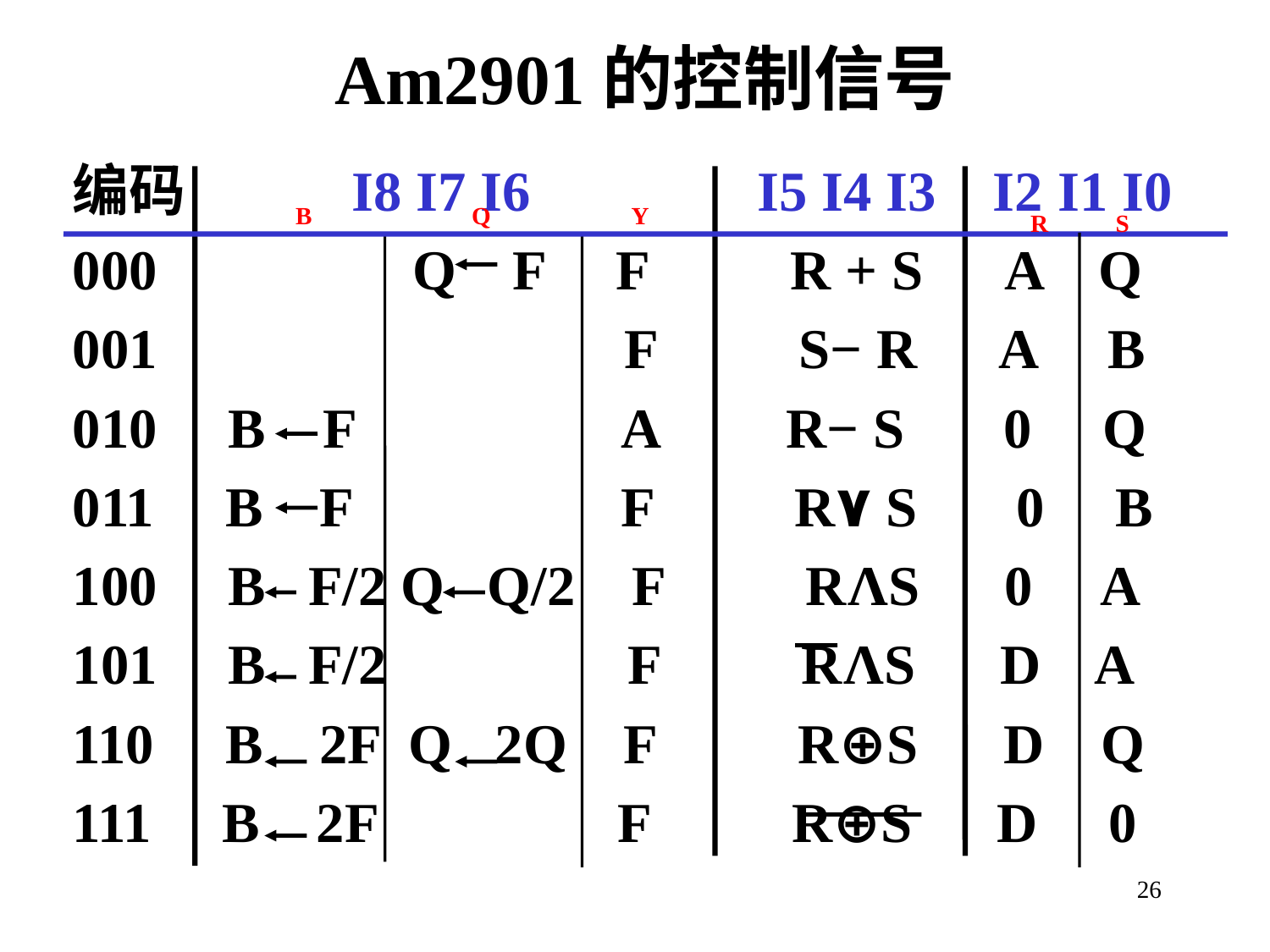

# Am2901的控制信号
编码            I8 I7 I6                I5 I4 I3    I2 I1 I0
000                  Q    F     F          R + S      A    Q
001                                 F          S− R      A     B
010     B    F                   A         R− S       0     Q
011     B    F                   F          R٧ S       0     B
100     B   F/2 Q   Q/2    F          RΛS      0     A
101     B   F/2                 F          RΛS      D    A
110     B    2F  Q   2Q    F          R⊕S      D    Q
111     B    2F                 F          R⊕S      D     0

B                          Q                       Y
R           S

26